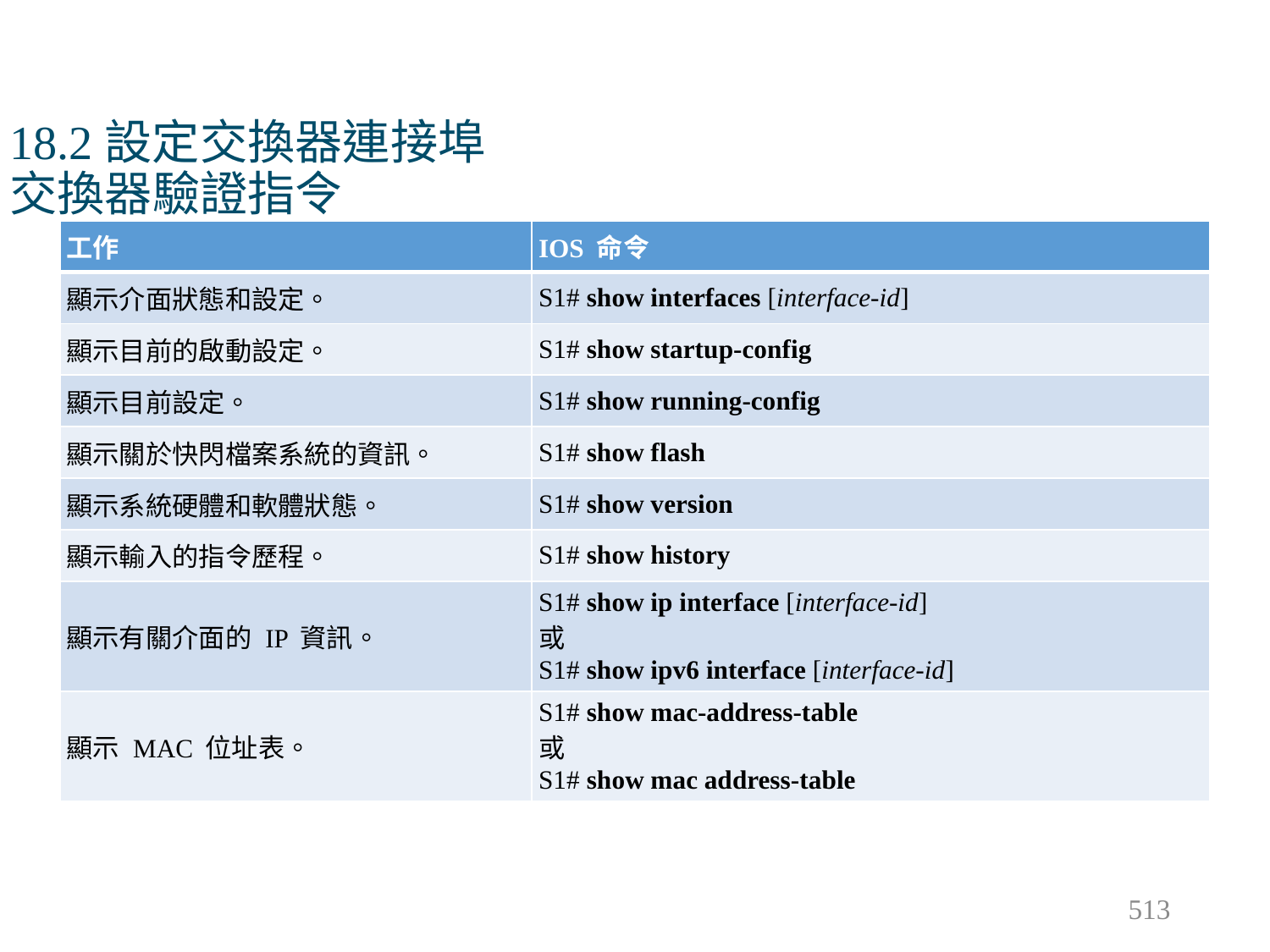

# 18.2設定交換器連接埠 交換器驗證指令
| 工作 | IOS 命令 |
| --- | --- |
| 顯示介面狀態和設定。 | S1# show interfaces [interface-id] |
| 顯示目前的啟動設定。 | S1# show startup-config |
| 顯示目前設定。 | S1# show running-config |
| 顯示關於快閃檔案系統的資訊。 | S1# show flash |
| 顯示系統硬體和軟體狀態。 | S1# show version |
| 顯示輸入的指令歷程。 | S1# show history |
| 顯示有關介面的 IP 資訊。 | S1# show ip interface [interface-id] 或 S1# show ipv6 interface [interface-id] |
| 顯示 MAC 位址表。 | S1# show mac-address-table 或 S1# show mac address-table |
513